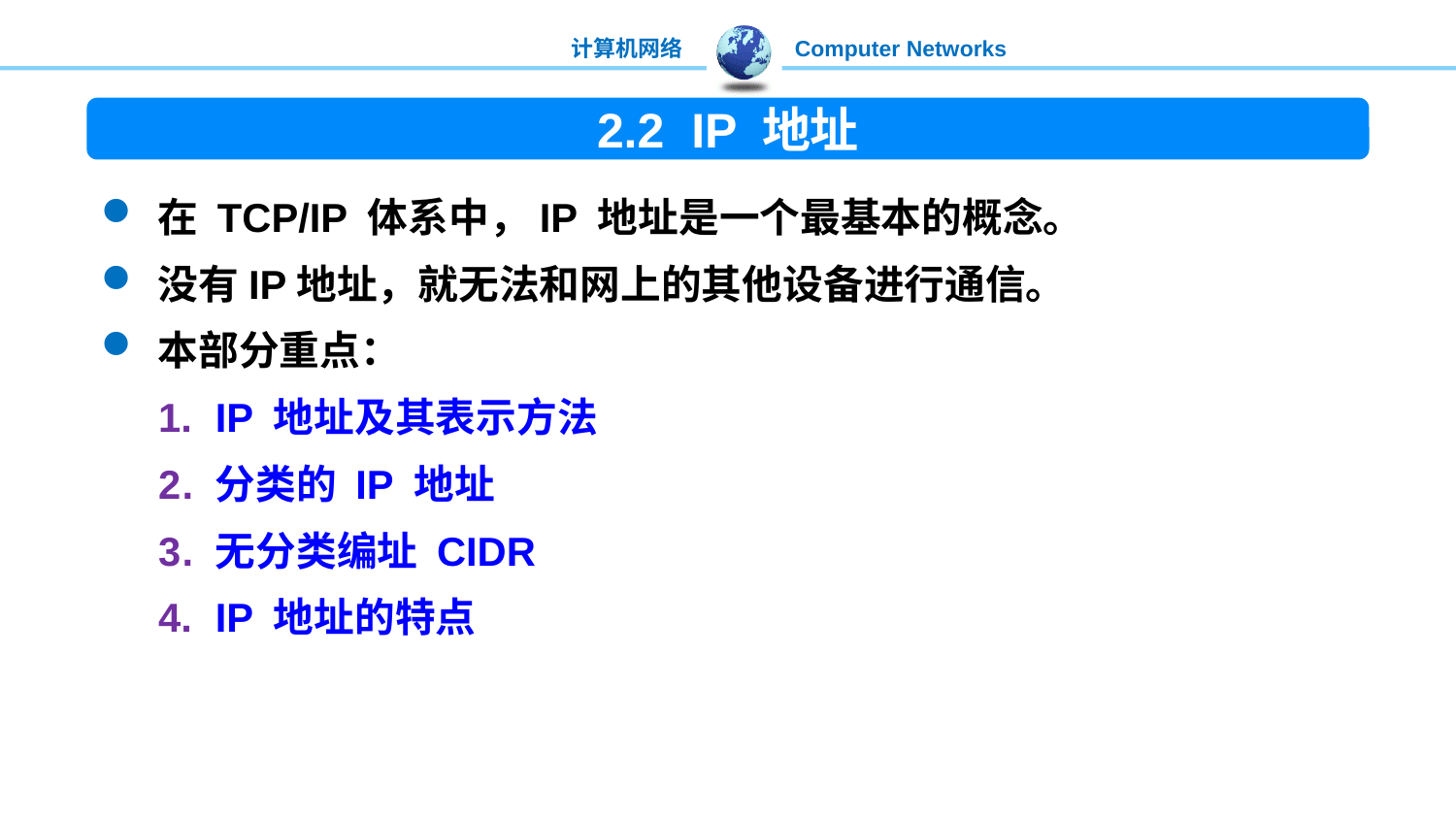

2.2  IP 地址

在 TCP/IP 体系中，IP 地址是一个最基本的概念。
没有IP地址，就无法和网上的其他设备进行通信。
本部分重点：
IP 地址及其表示方法
分类的 IP 地址
无分类编址 CIDR
IP 地址的特点